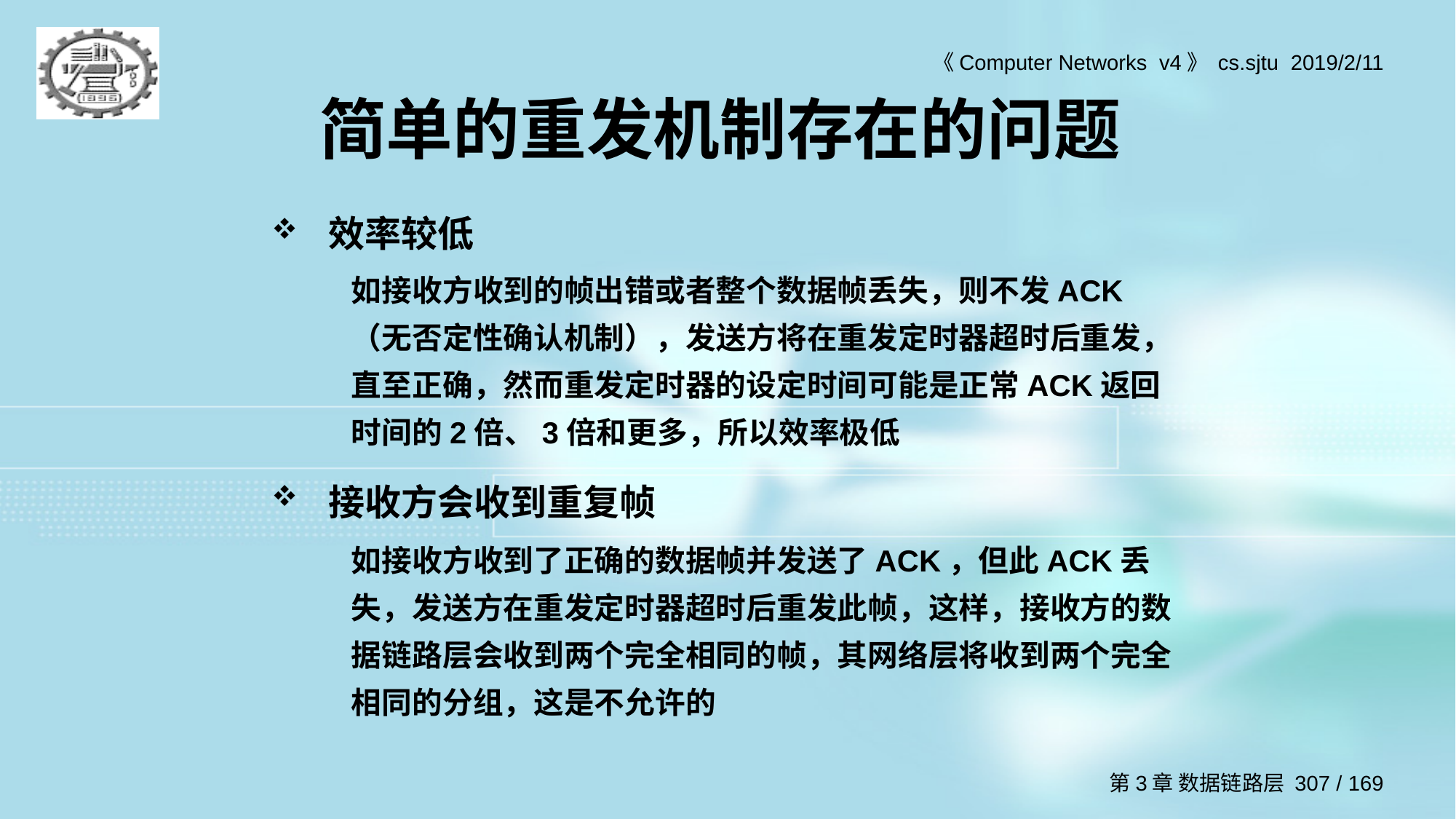

# 简单的重发机制存在的问题
效率较低
如接收方收到的帧出错或者整个数据帧丢失，则不发ACK（无否定性确认机制），发送方将在重发定时器超时后重发，直至正确，然而重发定时器的设定时间可能是正常ACK返回时间的2倍、3倍和更多，所以效率极低
接收方会收到重复帧
如接收方收到了正确的数据帧并发送了ACK，但此ACK丢失，发送方在重发定时器超时后重发此帧，这样，接收方的数据链路层会收到两个完全相同的帧，其网络层将收到两个完全相同的分组，这是不允许的